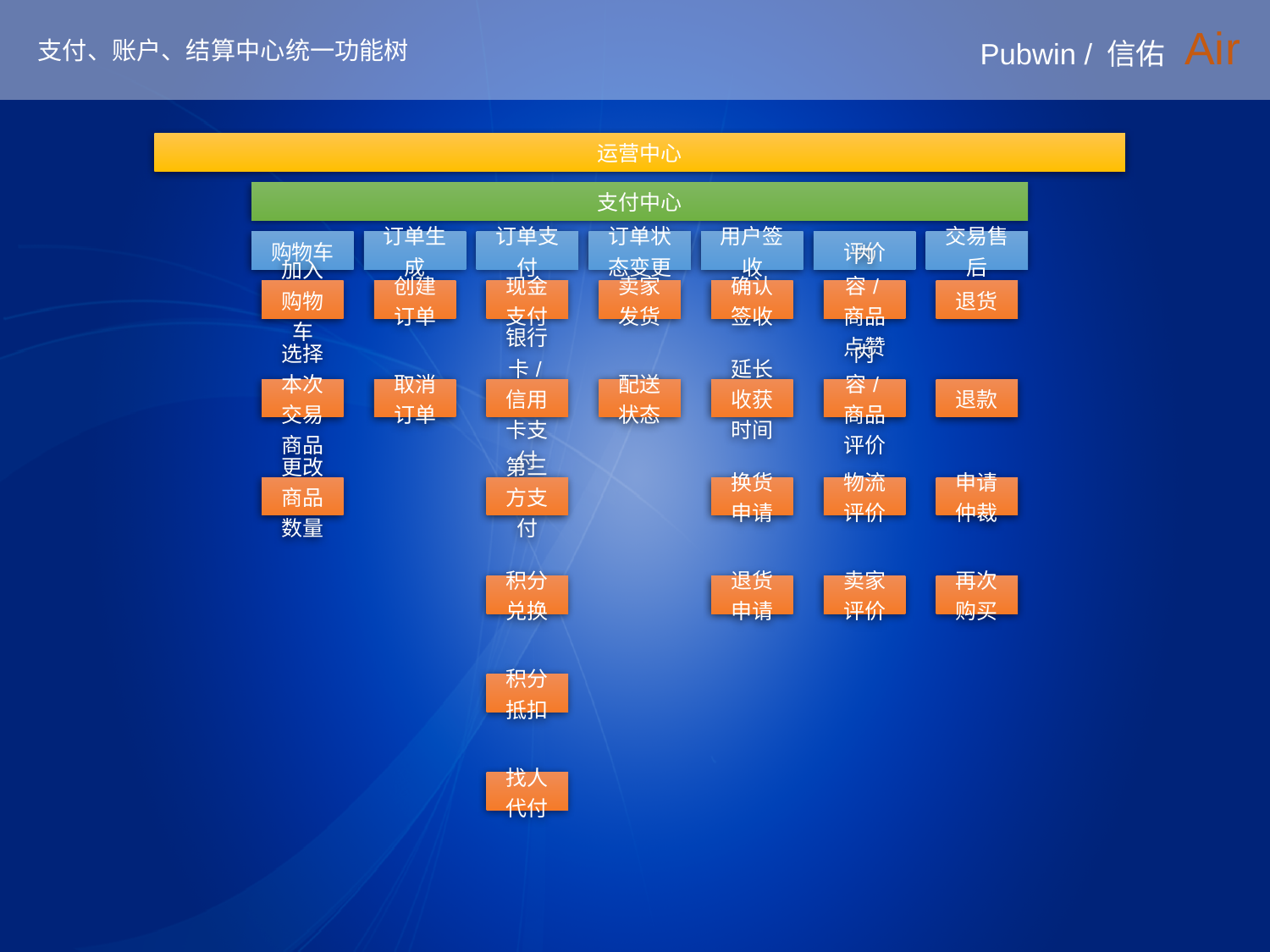

# Pubwin / 信佑  Air
支付、账户、结算中心统一功能树
支付中心
购物车
加入购物车
更改商品数量
订单生成
创建订单
取消订单
订单支付
现金支付
银行卡/信用卡支付
第三方支付
积分抵扣
积分兑换
评价
物流评价
卖家评价
订单状态变更
卖家发货
配送状态
用户签收
交易售后
退货
退款
申请仲裁
选择本次交易商品
再次购买
确认签收
换货申请
延长收获时间
找人代付
退货申请
内容/商品点赞
内容/商品评价
运营中心